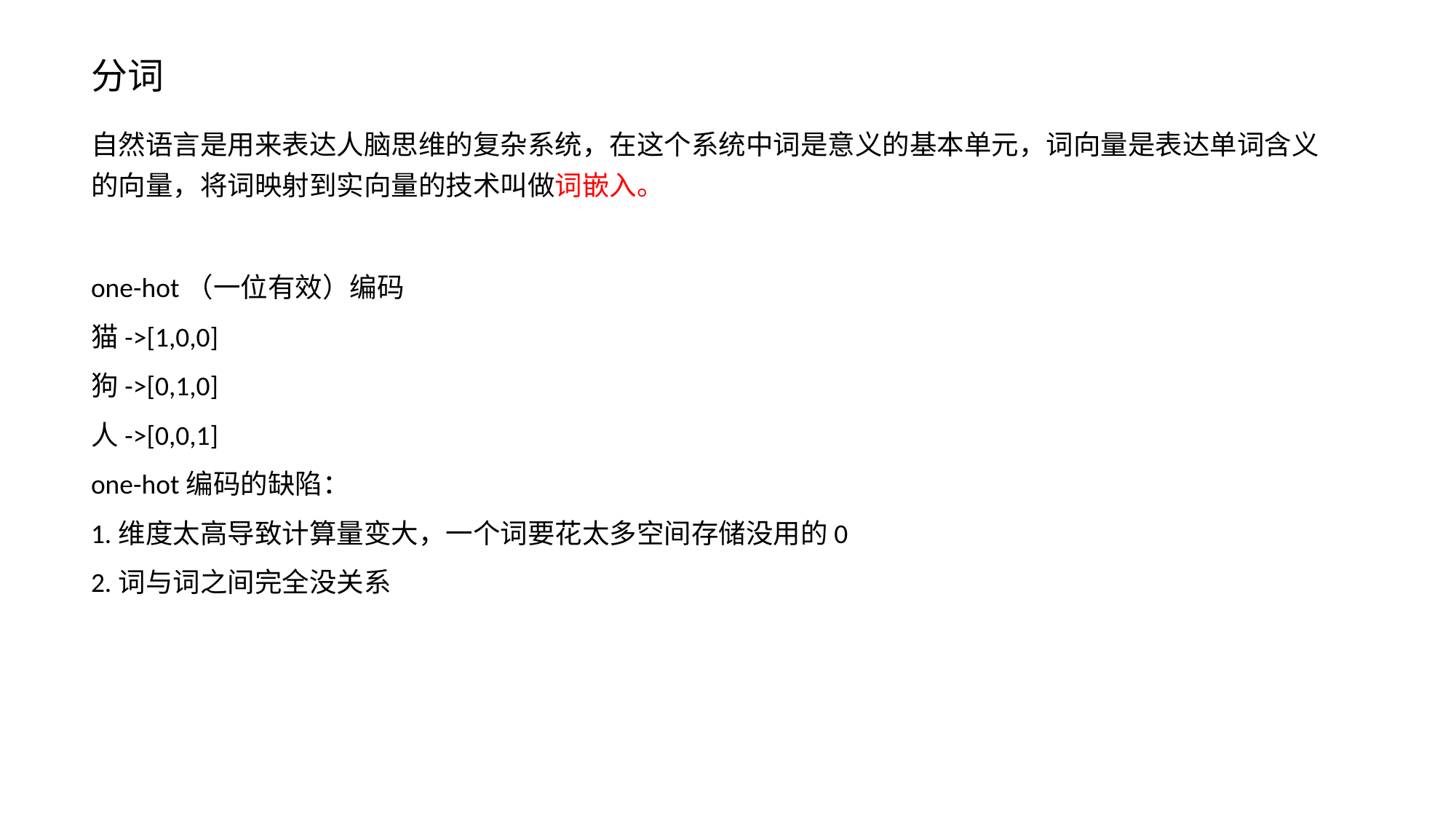

分词
⾃然语⾔是⽤来表达⼈脑思维的复杂系统，在这个系统中词是意义的基本单元，词向量是表达单词含义的向量，将词映射到实向量的技术叫做词嵌入。

one-hot（一位有效）编码
猫->[1,0,0]
狗->[0,1,0]
人->[0,0,1]
one-hot编码的缺陷：
1.维度太高导致计算量变大，一个词要花太多空间存储没用的0
2.词与词之间完全没关系